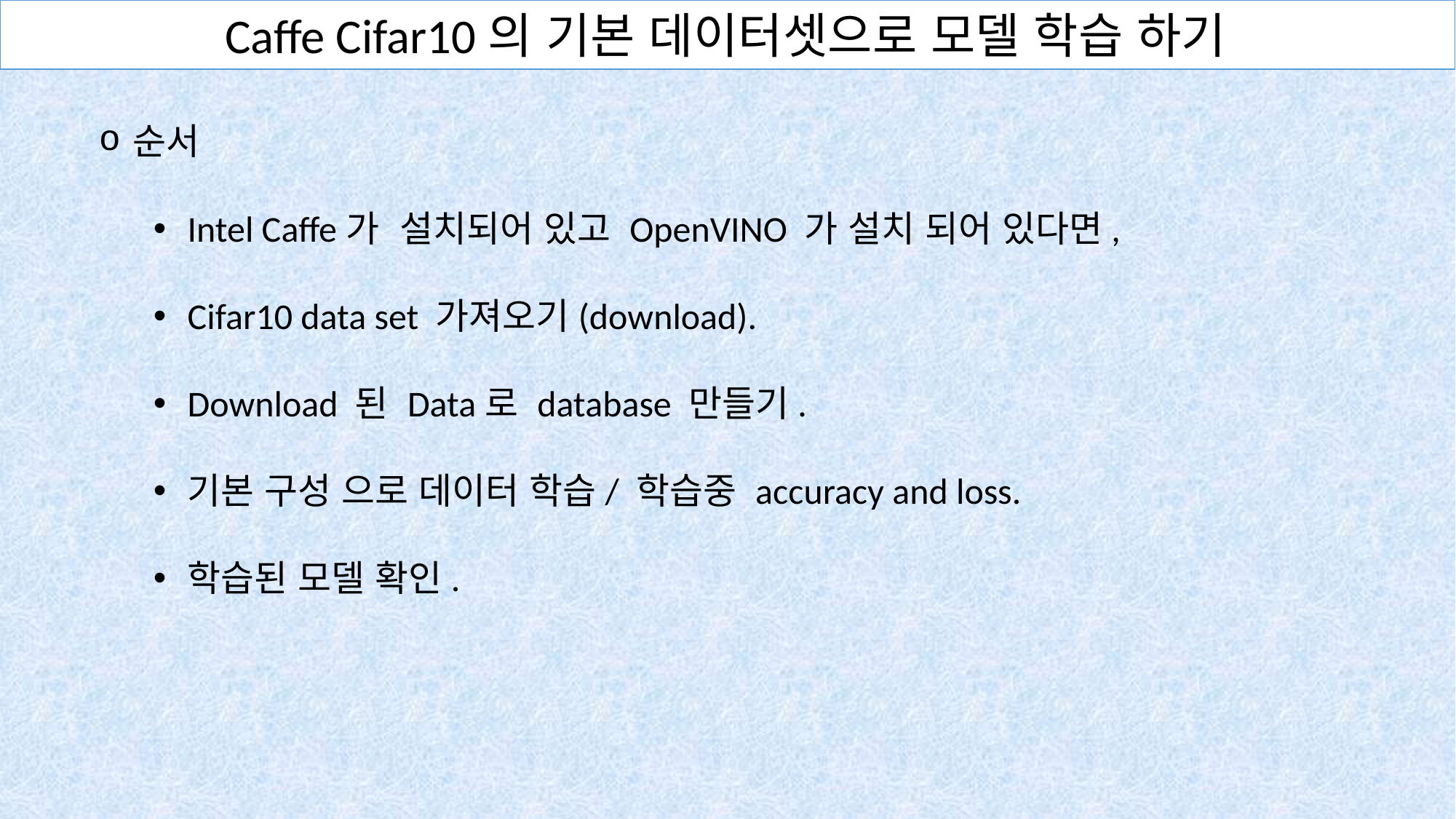

Caffe Cifar10의 기본 데이터셋으로 모델 학습 하기
순서

Intel Caffe가  설치되어 있고 OpenVINO 가 설치 되어 있다면,

Cifar10 data set 가져오기(download).

Download 된 Data로 database 만들기.

기본 구성 으로 데이터 학습/ 학습중 accuracy and loss.

학습된 모델 확인.